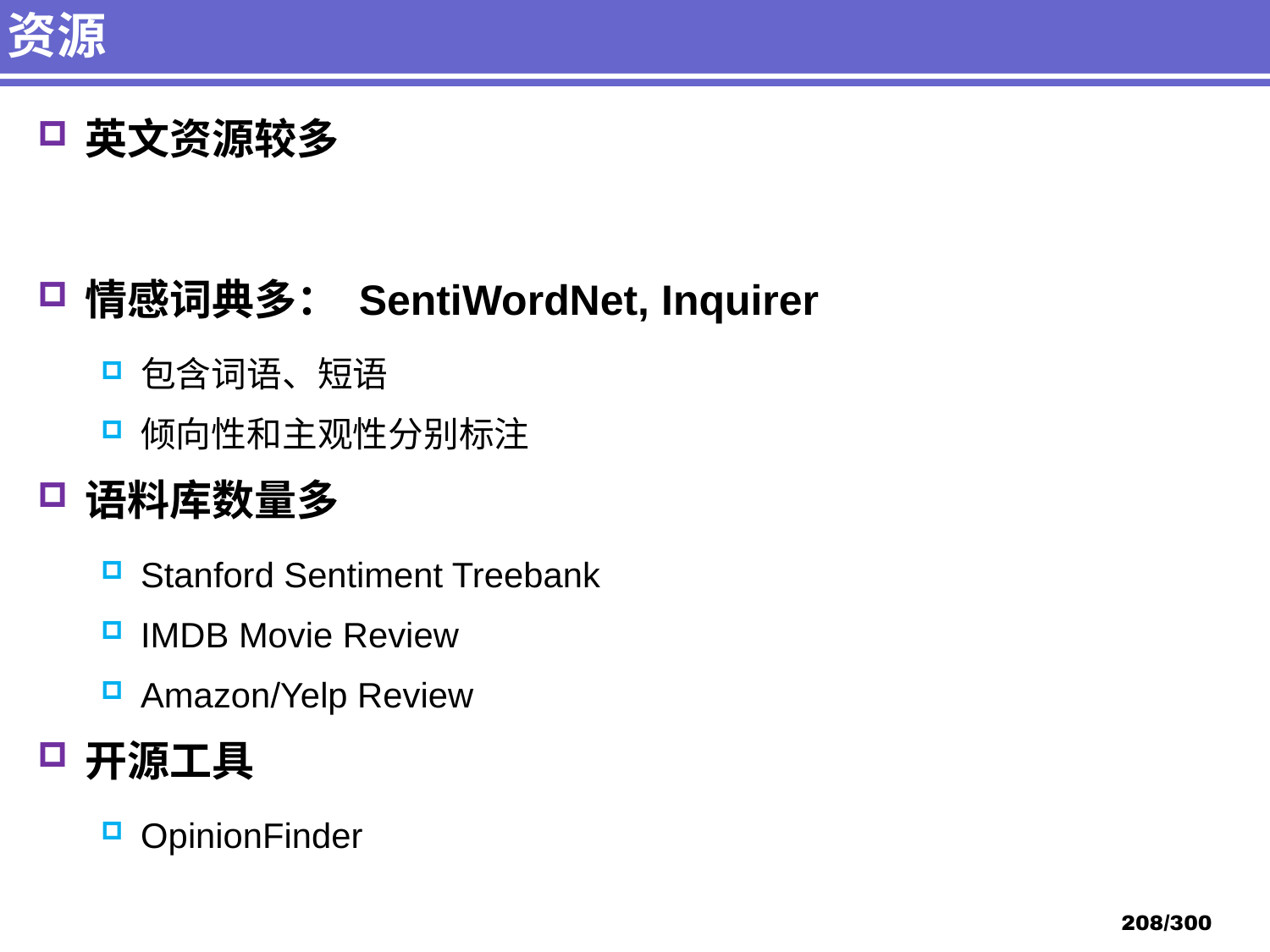

# 资源
英文资源较多

情感词典多： SentiWordNet, Inquirer
包含词语、短语
倾向性和主观性分别标注
语料库数量多
Stanford Sentiment Treebank
IMDB Movie Review
Amazon/Yelp Review
开源工具
OpinionFinder
208/300